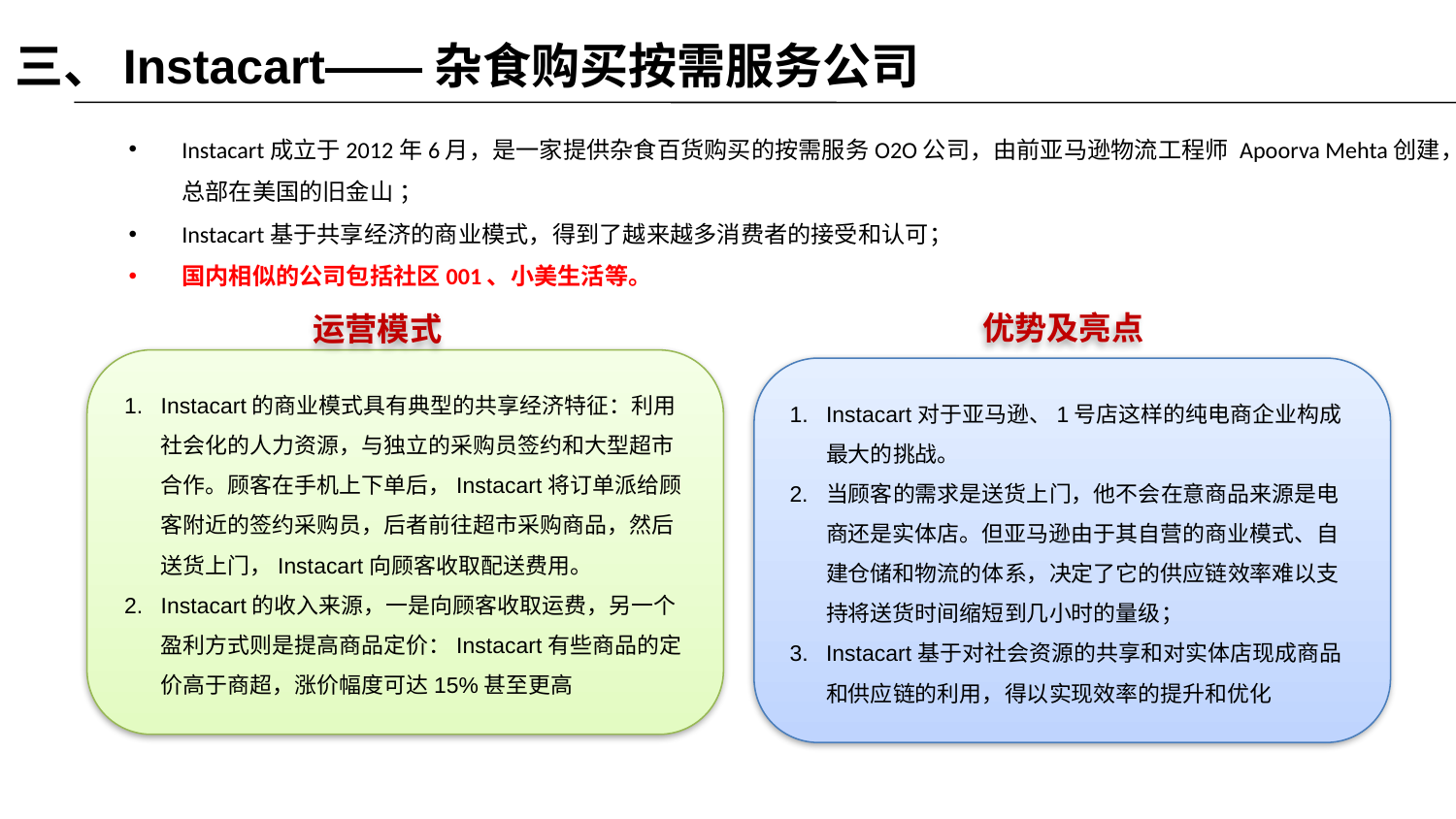

三、Instacart——杂食购买按需服务公司
Instacart成立于2012年6月，是一家提供杂食百货购买的按需服务O2O公司，由前亚马逊物流工程师 Apoorva Mehta创建，总部在美国的旧金山 ；
Instacart基于共享经济的商业模式，得到了越来越多消费者的接受和认可；
国内相似的公司包括社区001、小美生活等。
优势及亮点
运营模式

Instacart的商业模式具有典型的共享经济特征：利用社会化的人力资源，与独立的采购员签约和大型超市合作。顾客在手机上下单后，Instacart将订单派给顾客附近的签约采购员，后者前往超市采购商品，然后送货上门，Instacart向顾客收取配送费用。
Instacart的收入来源，一是向顾客收取运费，另一个盈利方式则是提高商品定价：Instacart有些商品的定价高于商超，涨价幅度可达15%甚至更高
Instacart对于亚马逊、1号店这样的纯电商企业构成最大的挑战。
当顾客的需求是送货上门，他不会在意商品来源是电商还是实体店。但亚马逊由于其自营的商业模式、自建仓储和物流的体系，决定了它的供应链效率难以支持将送货时间缩短到几小时的量级；
Instacart基于对社会资源的共享和对实体店现成商品和供应链的利用，得以实现效率的提升和优化